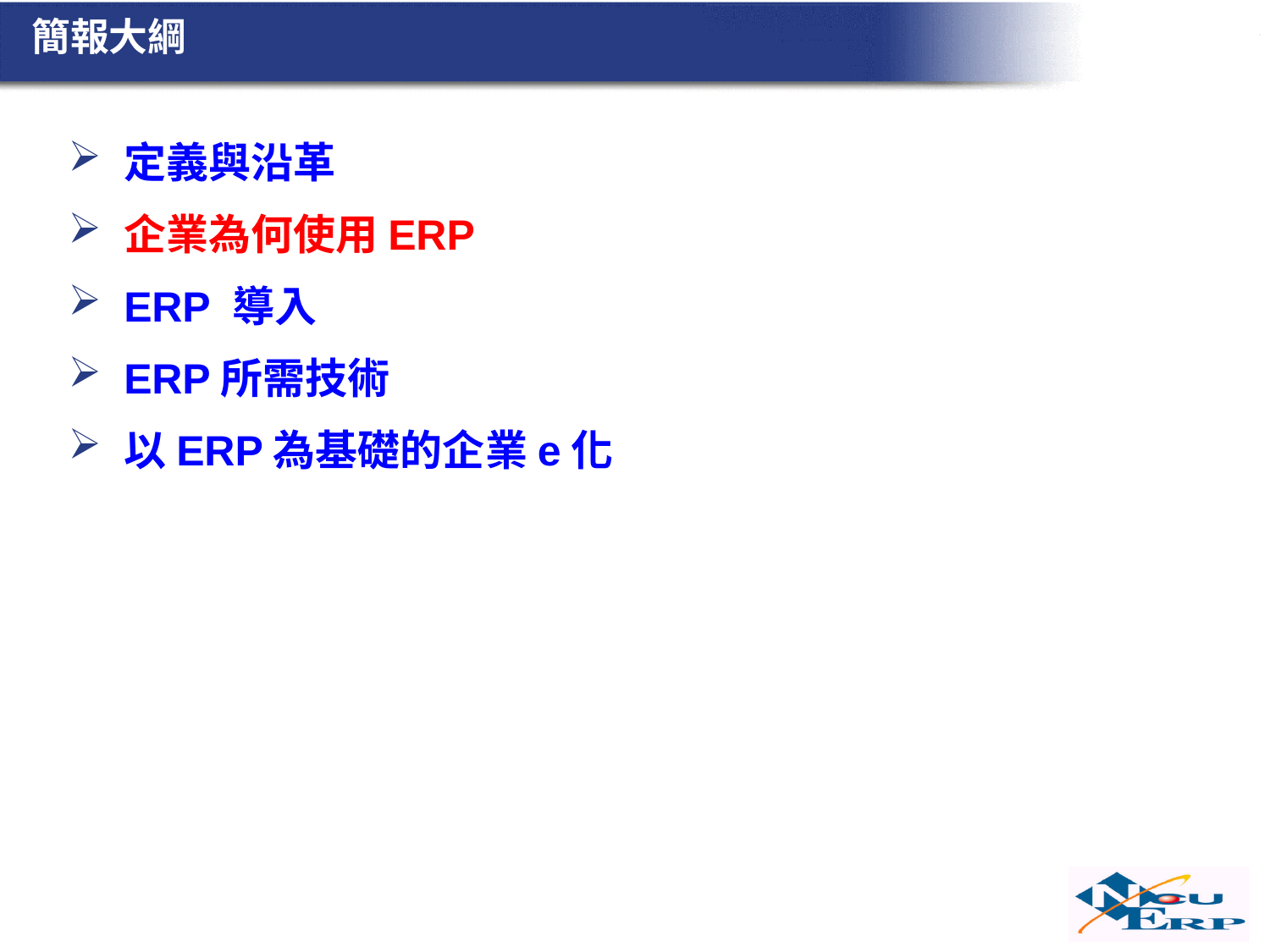

# 簡報大綱
定義與沿革
企業為何使用ERP
ERP 導入
ERP所需技術
以ERP為基礎的企業e化